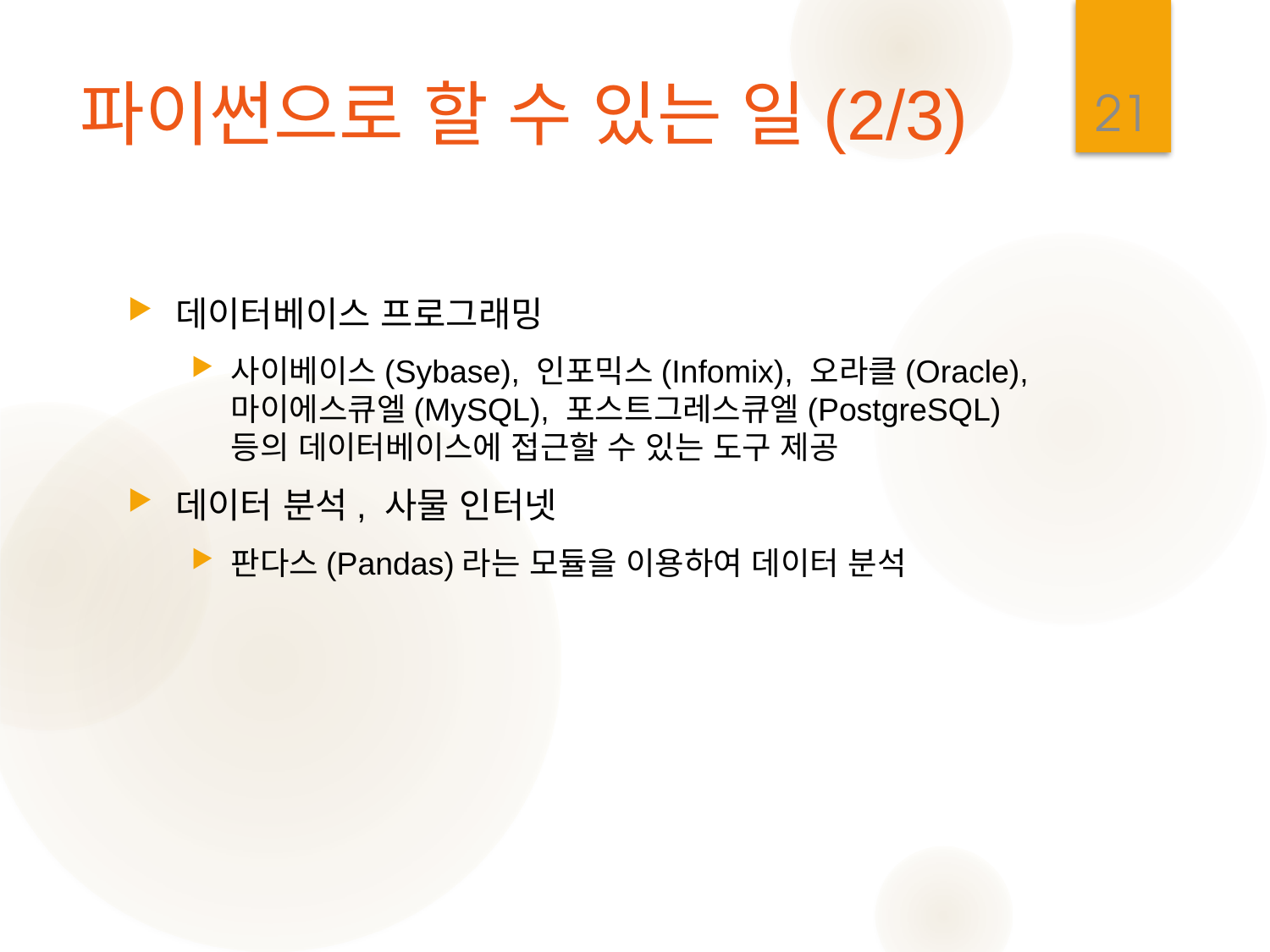

21
# 파이썬으로 할 수 있는 일(2/3)
데이터베이스 프로그래밍
사이베이스(Sybase), 인포믹스(Infomix), 오라클(Oracle), 마이에스큐엘(MySQL), 포스트그레스큐엘(PostgreSQL) 등의 데이터베이스에 접근할 수 있는 도구 제공
데이터 분석, 사물 인터넷
판다스(Pandas)라는 모듈을 이용하여 데이터 분석